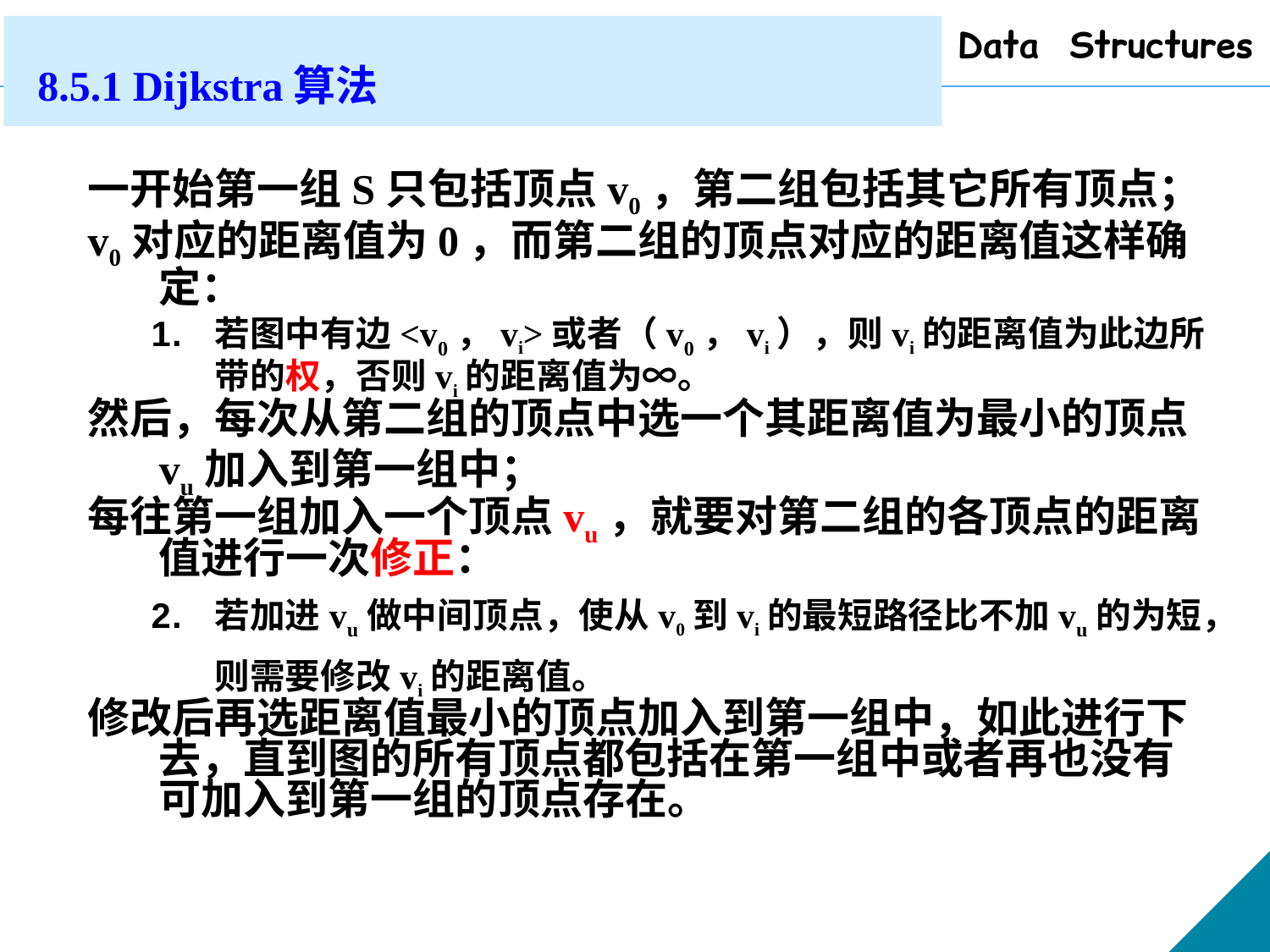

8.5.1 Dijkstra算法
一开始第一组S只包括顶点v0，第二组包括其它所有顶点；
v0对应的距离值为0，而第二组的顶点对应的距离值这样确定：
若图中有边<v0，vi>或者（v0，vi），则vi的距离值为此边所带的权，否则vi的距离值为∞。
然后，每次从第二组的顶点中选一个其距离值为最小的顶点vu加入到第一组中；
每往第一组加入一个顶点vu，就要对第二组的各顶点的距离值进行一次修正：
若加进vu做中间顶点，使从v0到vi的最短路径比不加vu的为短，则需要修改vi的距离值。
修改后再选距离值最小的顶点加入到第一组中，如此进行下去，直到图的所有顶点都包括在第一组中或者再也没有可加入到第一组的顶点存在。